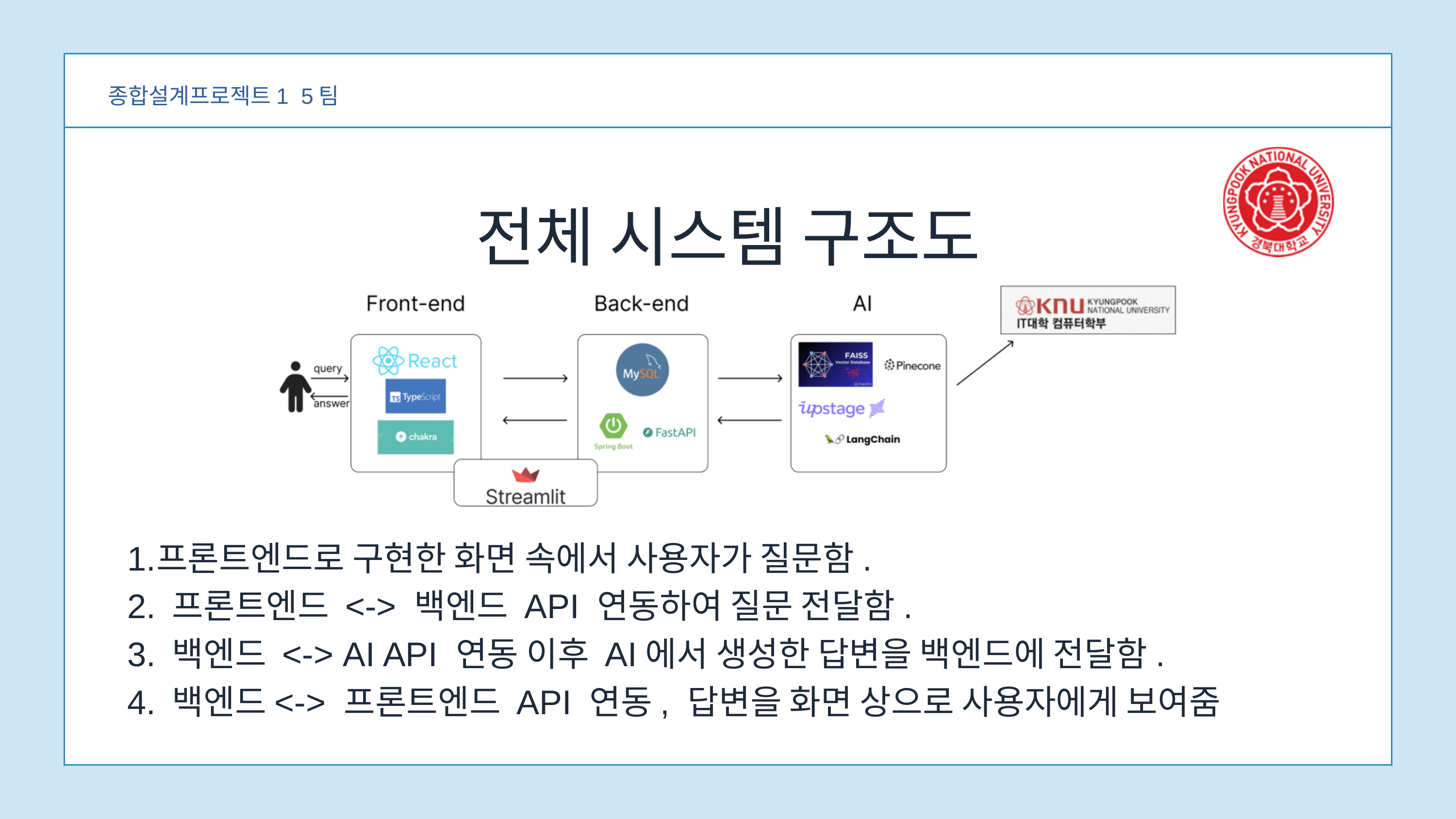

종합설계프로젝트1  5팀

전체 시스템 구조도

프론트엔드로 구현한 화면 속에서 사용자가 질문함.
 프론트엔드 <-> 백엔드 API 연동하여 질문 전달함.
 백엔드 <-> AI API 연동 이후 AI에서 생성한 답변을 백엔드에 전달함.
 백엔드<-> 프론트엔드 API 연동, 답변을 화면 상으로 사용자에게 보여줌